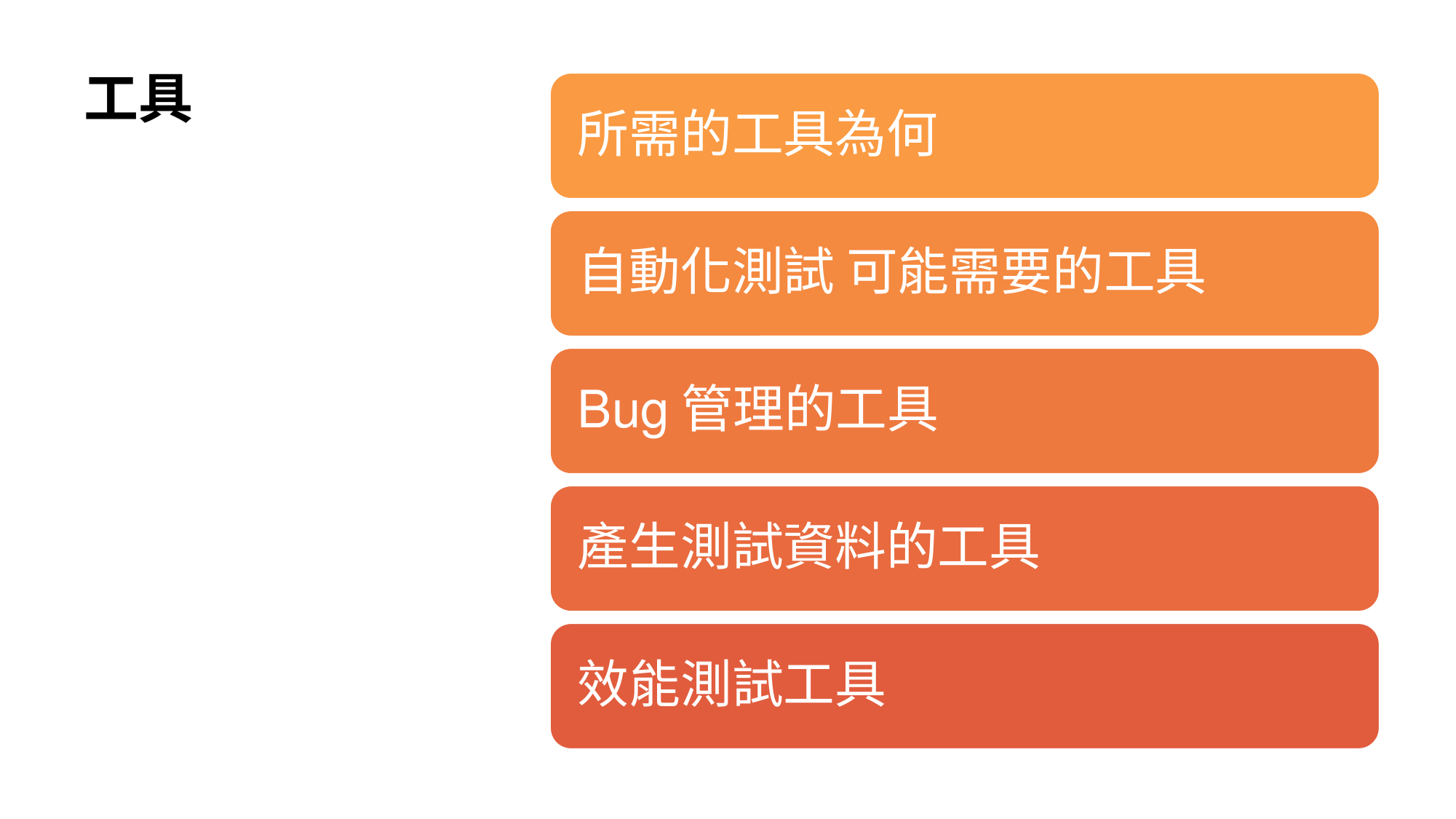

# 工具
所需的工具為何
自動化測試 可能需要的工具
Bug管理的工具
產生測試資料的工具
效能測試工具